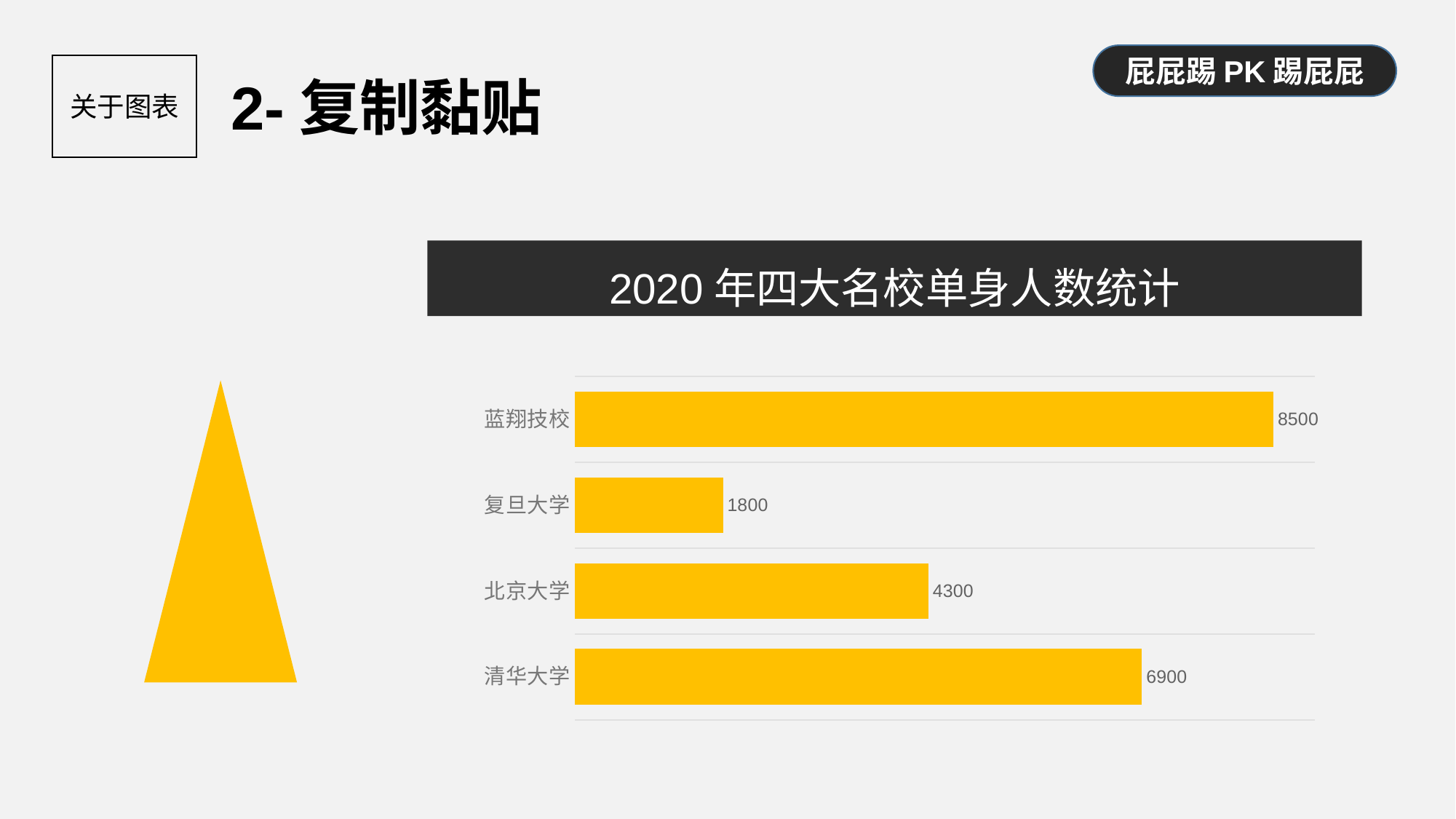

屁屁踢PK踢屁屁

2-复制黏贴
关于图表

2020年四大名校单身人数统计

### Chart

| Category | 单身人数 |
|---|---|
| 清华大学 | 6900.0 |
| 北京大学 | 4300.0 |
| 复旦大学 | 1800.0 |
| 蓝翔技校 | 8500.0 |